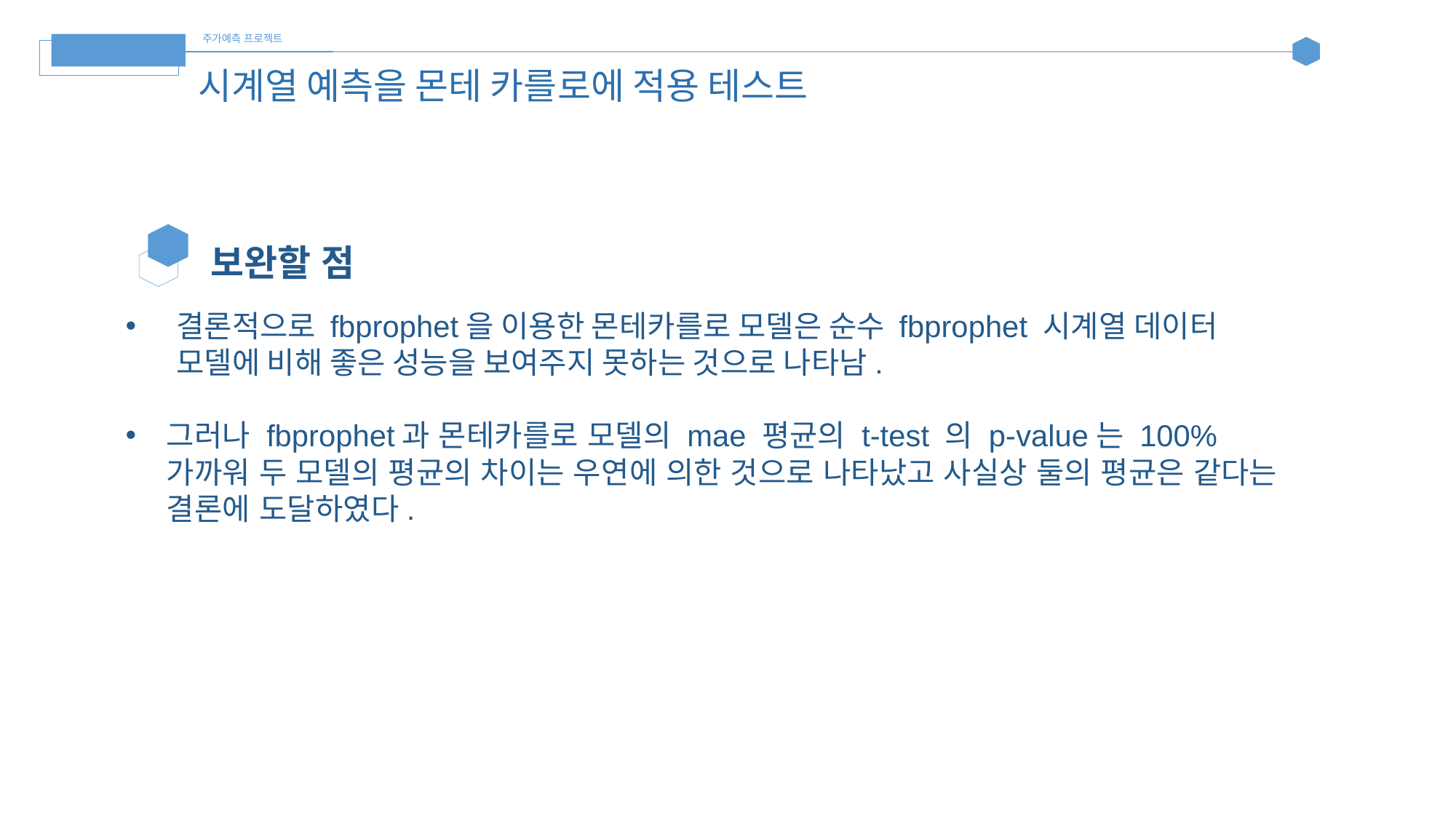

주가예측 프로젝트
돈조

시계열 예측을 몬테 카를로에 적용 테스트

보완할 점
결론적으로 fbprophet을 이용한 몬테카를로 모델은 순수 fbprophet 시계열 데이터 모델에 비해 좋은 성능을 보여주지 못하는 것으로 나타남.

그러나 fbprophet과 몬테카를로 모델의 mae 평균의 t-test 의 p-value는 100% 가까워 두 모델의 평균의 차이는 우연에 의한 것으로 나타났고 사실상 둘의 평균은 같다는 결론에 도달하였다.